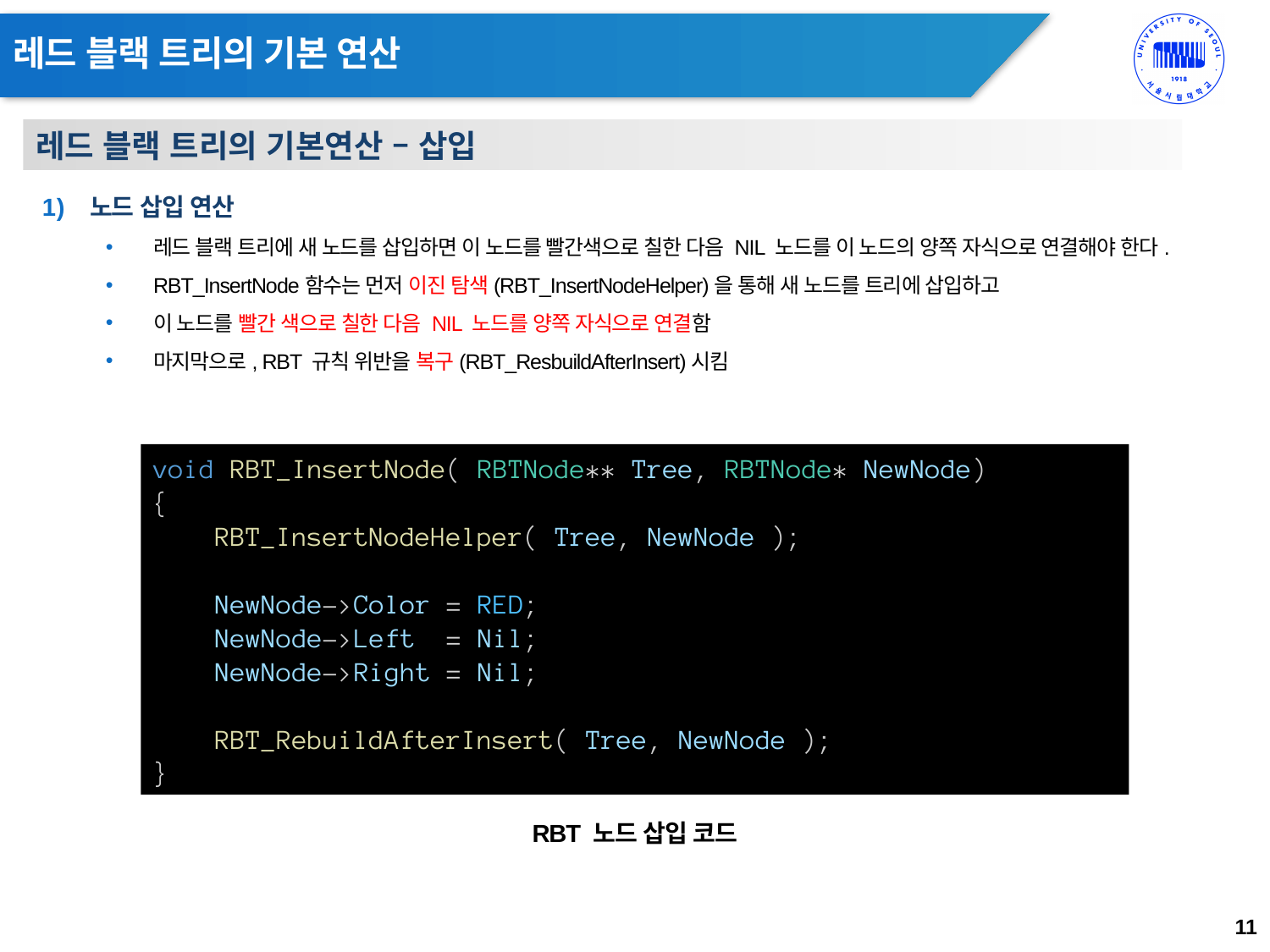

# 레드 블랙 트리의 기본 연산
레드 블랙 트리의 기본연산 – 삽입
노드 삽입 연산
레드 블랙 트리에 새 노드를 삽입하면 이 노드를 빨간색으로 칠한 다음 NIL 노드를 이 노드의 양쪽 자식으로 연결해야 한다.
RBT_InsertNode함수는 먼저 이진 탐색(RBT_InsertNodeHelper)을 통해 새 노드를 트리에 삽입하고
이 노드를 빨간 색으로 칠한 다음 NIL 노드를 양쪽 자식으로 연결함
마지막으로, RBT 규칙 위반을 복구(RBT_ResbuildAfterInsert)시킴
void RBT_InsertNode( RBTNode** Tree, RBTNode* NewNode)
{
    RBT_InsertNodeHelper( Tree, NewNode );
    NewNode->Color = RED;
    NewNode->Left  = Nil;
    NewNode->Right = Nil;
    RBT_RebuildAfterInsert( Tree, NewNode );
}
RBT 노드 삽입 코드
11